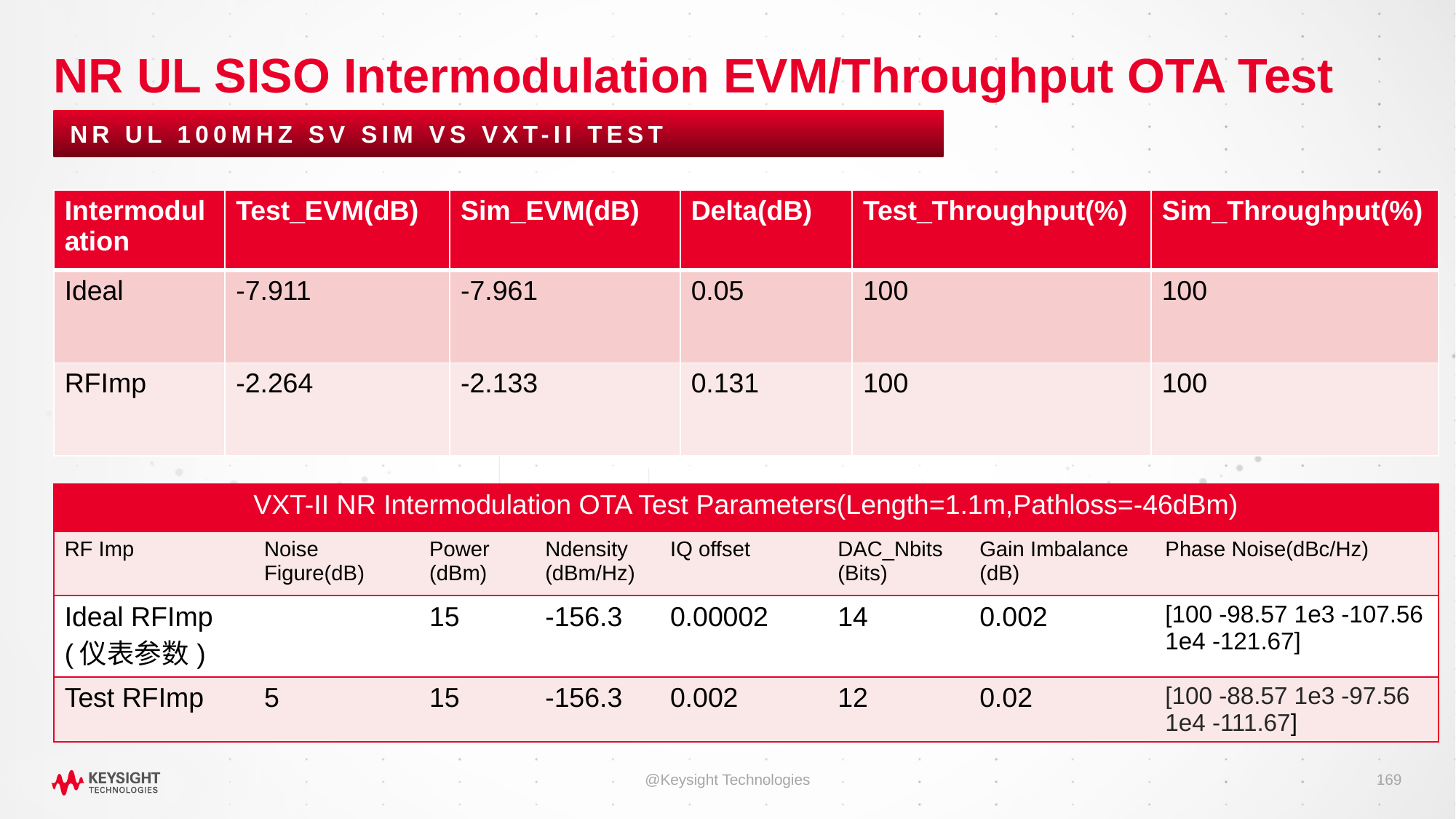

# NR UL SISO Intermodulation EVM/Throughput OTA Test
NR UL 100MHz SV Sim vs VXT-II Test
| Intermodulation | Test\_EVM(dB) | Sim\_EVM(dB) | Delta(dB) | Test\_Throughput(%) | Sim\_Throughput(%) |
| --- | --- | --- | --- | --- | --- |
| Ideal | -7.911 | -7.961 | 0.05 | 100 | 100 |
| RFImp | -2.264 | -2.133 | 0.131 | 100 | 100 |
| VXT-II NR Intermodulation OTA Test Parameters(Length=1.1m,Pathloss=-46dBm) |  |  |  |  |  |  |  |
| --- | --- | --- | --- | --- | --- | --- | --- |
| RF Imp | Noise Figure(dB) | Power (dBm) | Ndensity (dBm/Hz) | IQ offset | DAC\_Nbits (Bits) | Gain Imbalance (dB) | Phase Noise(dBc/Hz) |
| Ideal RFImp (仪表参数) |  | 15 | -156.3 | 0.00002 | 14 | 0.002 | [100 -98.57 1e3 -107.56 1e4 -121.67] |
| Test RFImp | 5 | 15 | -156.3 | 0.002 | 12 | 0.02 | [100 -88.57 1e3 -97.56 1e4 -111.67] |
@Keysight Technologies